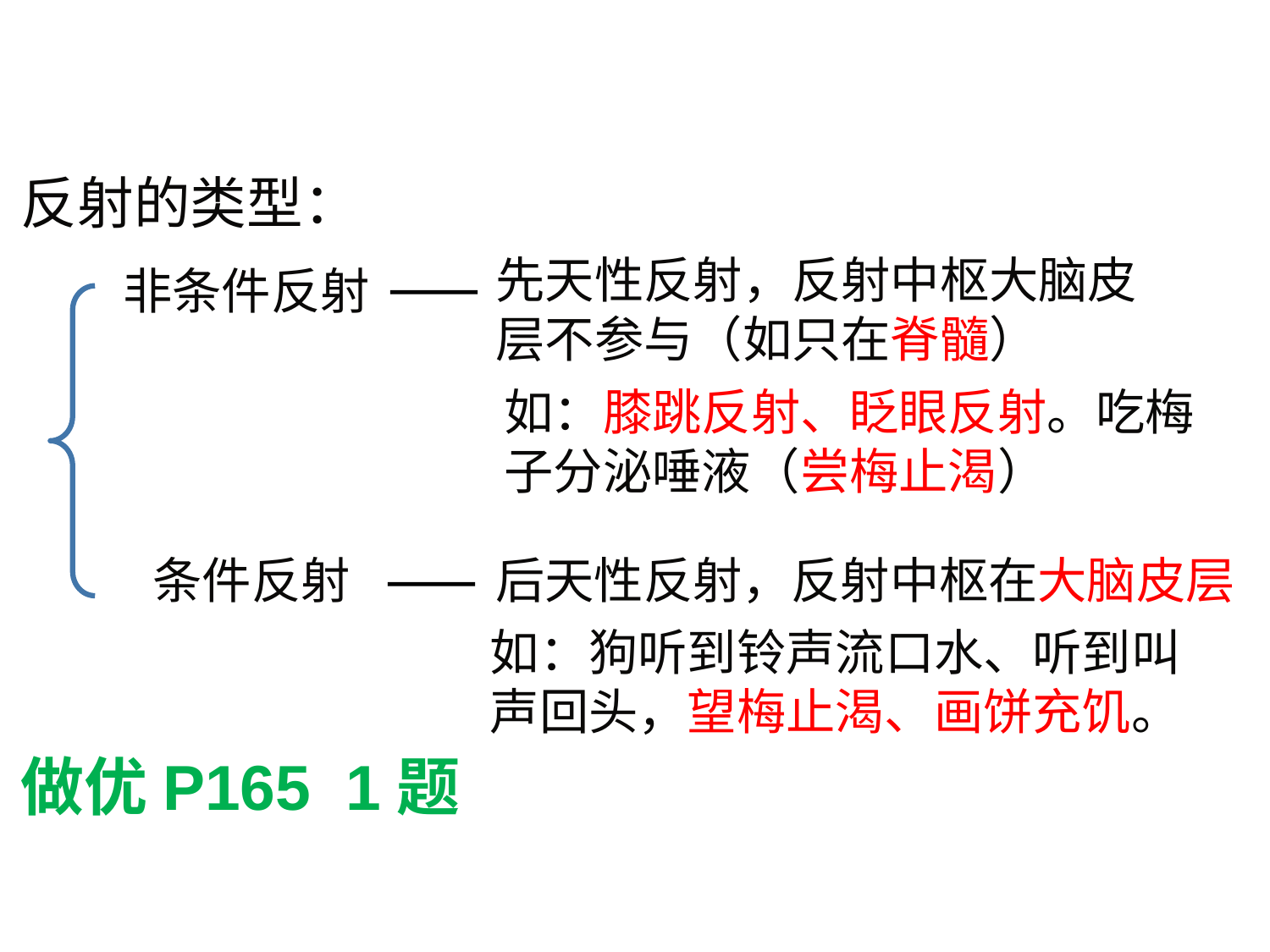

反射的类型：
先天性反射，反射中枢大脑皮层不参与（如只在脊髓）

非条件反射

如：膝跳反射、眨眼反射。吃梅子分泌唾液（尝梅止渴）

后天性反射，反射中枢在大脑皮层
条件反射
如：狗听到铃声流口水、听到叫声回头，望梅止渴、画饼充饥。
做优P165  1题